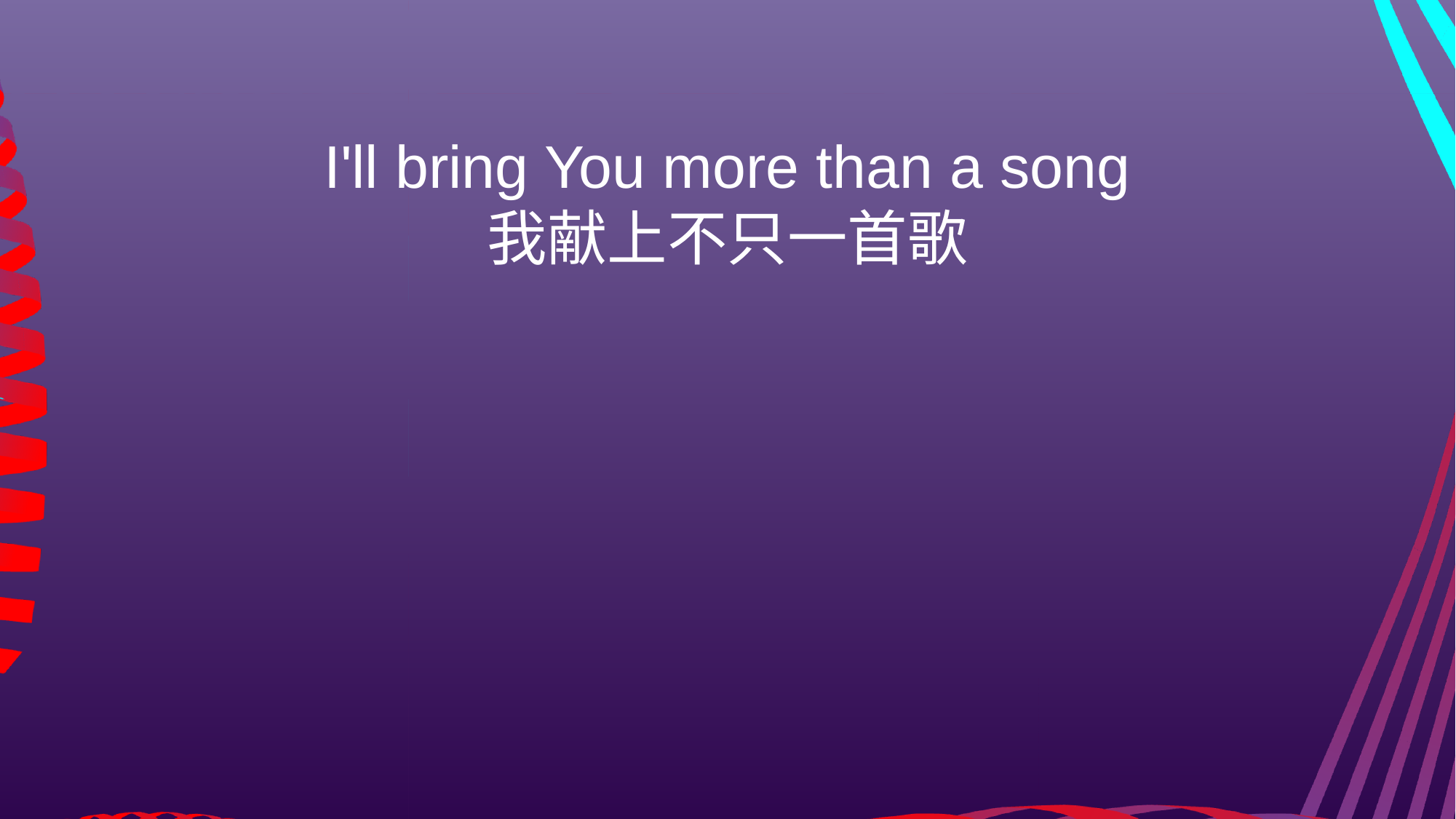

I'll bring You more than a song
我献上不只一首歌